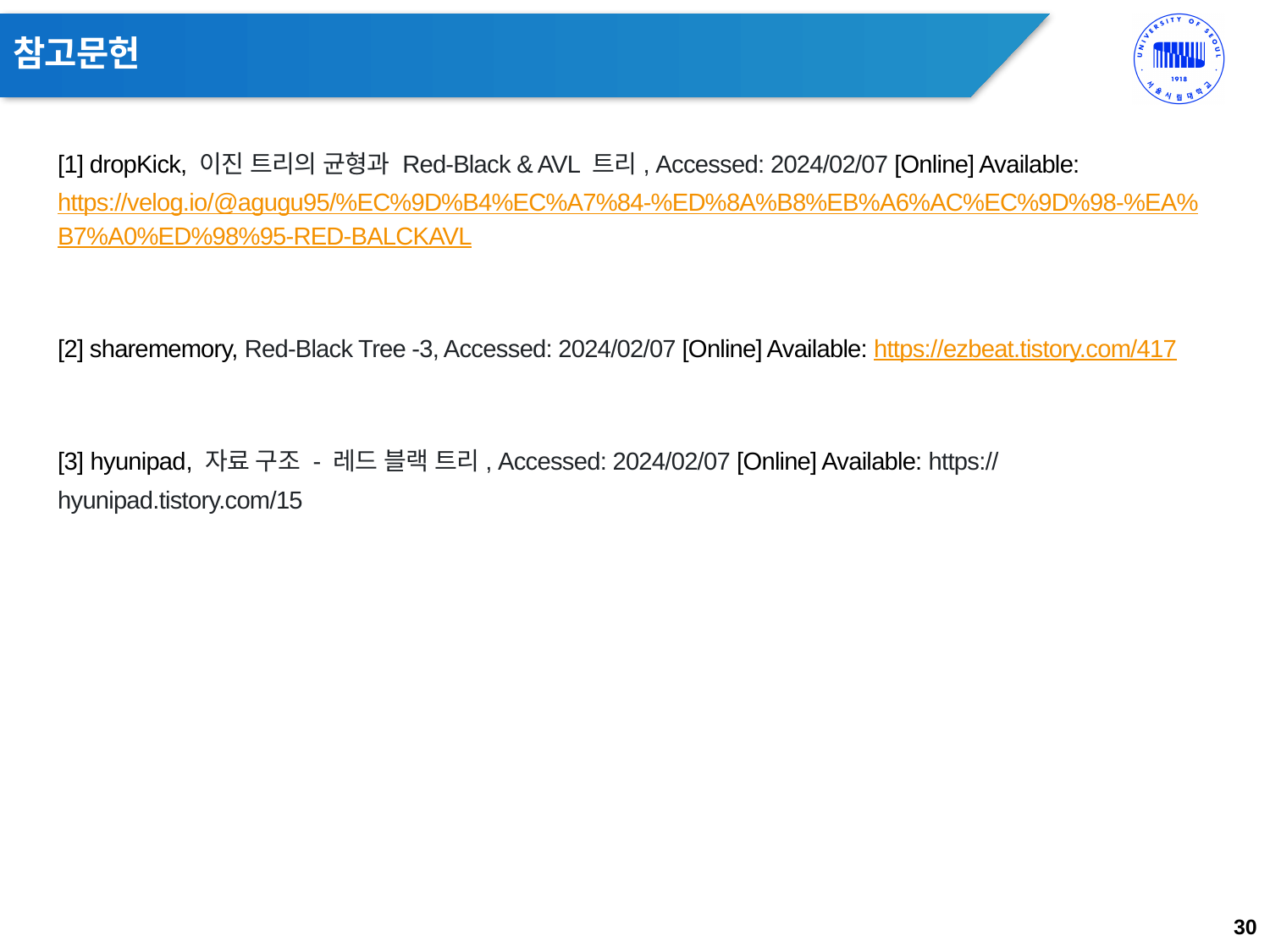

# 참고문헌
[1] dropKick, 이진 트리의 균형과 Red-Black & AVL 트리, Accessed: 2024/02/07 [Online] Available: https://velog.io/@agugu95/%EC%9D%B4%EC%A7%84-%ED%8A%B8%EB%A6%AC%EC%9D%98-%EA%B7%A0%ED%98%95-RED-BALCKAVL

[2] sharememory, Red-Black Tree -3, Accessed: 2024/02/07 [Online] Available: https://ezbeat.tistory.com/417

[3] hyunipad, 자료 구조 - 레드 블랙 트리, Accessed: 2024/02/07 [Online] Available: https://hyunipad.tistory.com/15
30